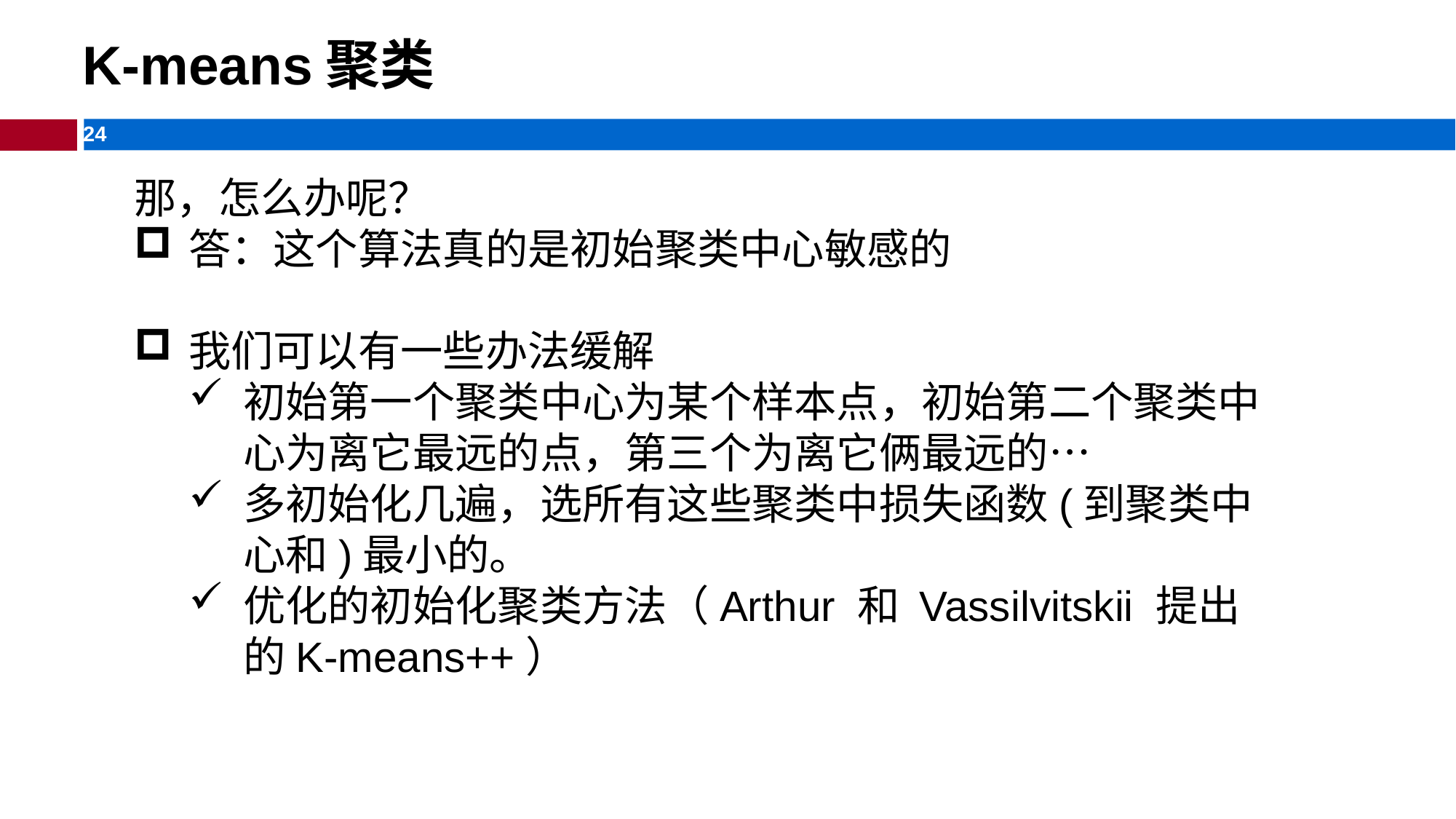

K-means聚类
那，怎么办呢？
答：这个算法真的是初始聚类中心敏感的

我们可以有一些办法缓解
初始第一个聚类中心为某个样本点，初始第二个聚类中心为离它最远的点，第三个为离它俩最远的…
多初始化几遍，选所有这些聚类中损失函数(到聚类中心和)最小的。
优化的初始化聚类方法（Arthur 和 Vassilvitskii 提出的K-means++）